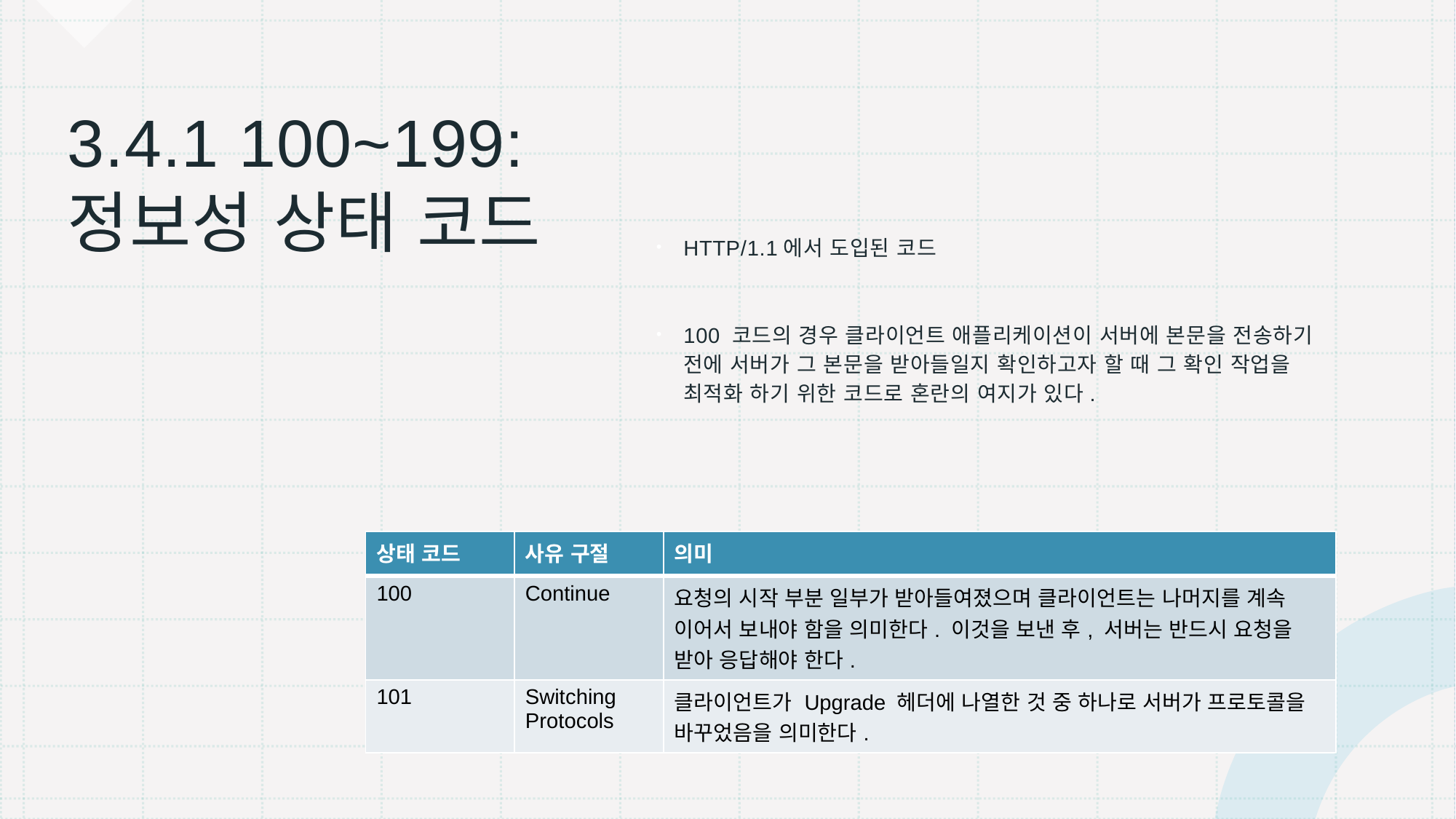

# 3.4.1 100~199: 정보성 상태 코드
HTTP/1.1에서 도입된 코드

100 코드의 경우 클라이언트 애플리케이션이 서버에 본문을 전송하기 전에 서버가 그 본문을 받아들일지 확인하고자 할 때 그 확인 작업을 최적화 하기 위한 코드로 혼란의 여지가 있다.

| 상태 코드 | 사유 구절 | 의미 |
| --- | --- | --- |
| 100 | Continue | 요청의 시작 부분 일부가 받아들여졌으며 클라이언트는 나머지를 계속 이어서 보내야 함을 의미한다. 이것을 보낸 후, 서버는 반드시 요청을 받아 응답해야 한다. |
| 101 | Switching Protocols | 클라이언트가 Upgrade 헤더에 나열한 것 중 하나로 서버가 프로토콜을 바꾸었음을 의미한다. |